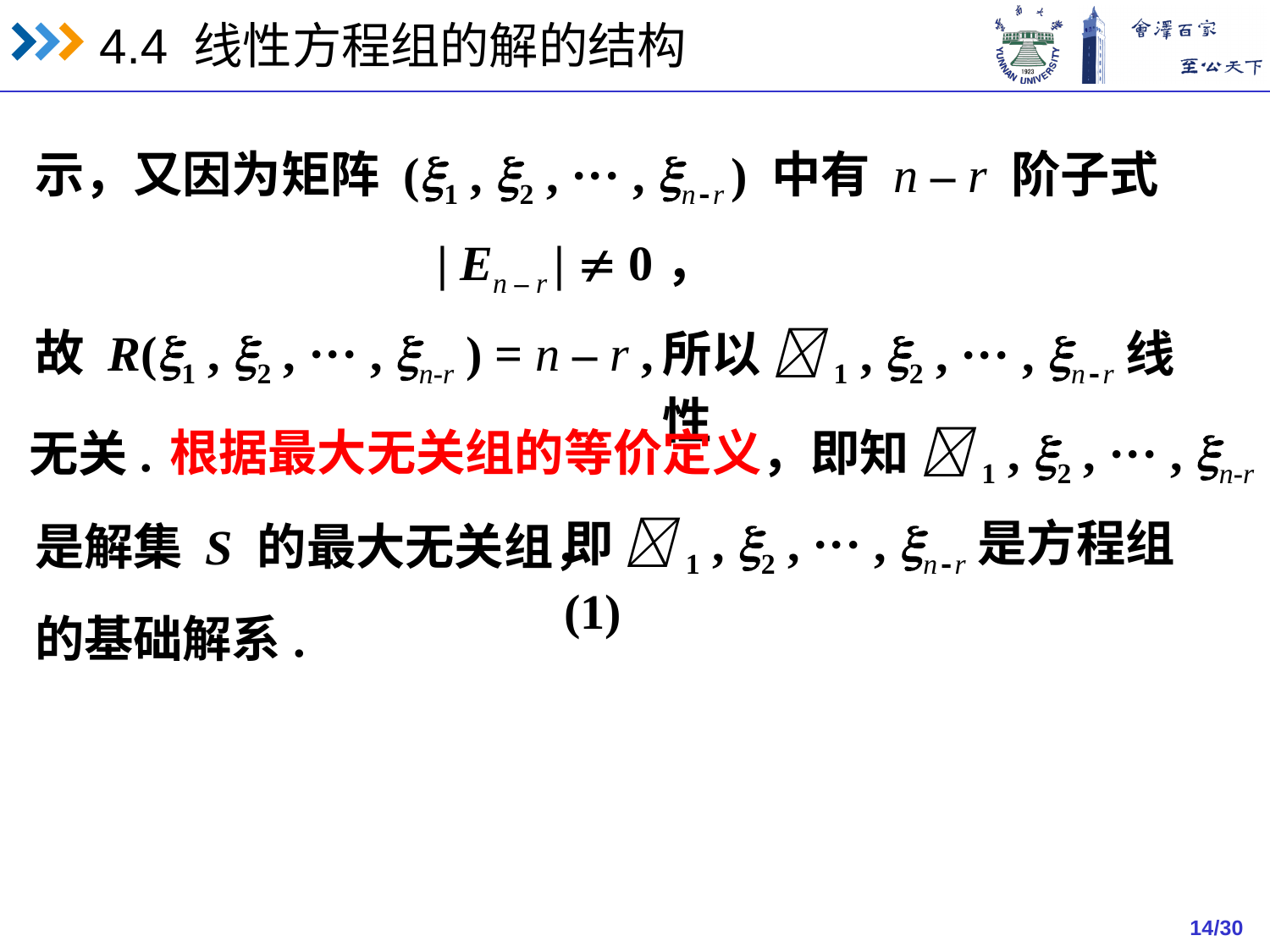

示，又因为矩阵 (ξ1 , ξ2 , ··· , ξn-r ) 中有 n – r 阶子式
| En – r | ≠ 0，
故 R(ξ1 , ξ2 , ··· , ξn-r ) = n – r ,
所以 ξ1 , ξ2 , ··· , ξn-r线性
根据最大无关组的等价定义，即知 ξ1 , ξ2 , ··· , ξn-r
无关.
即 ξ1 , ξ2 , ··· , ξn-r是方程组 (1)
是解集 S 的最大无关组，
的基础解系.